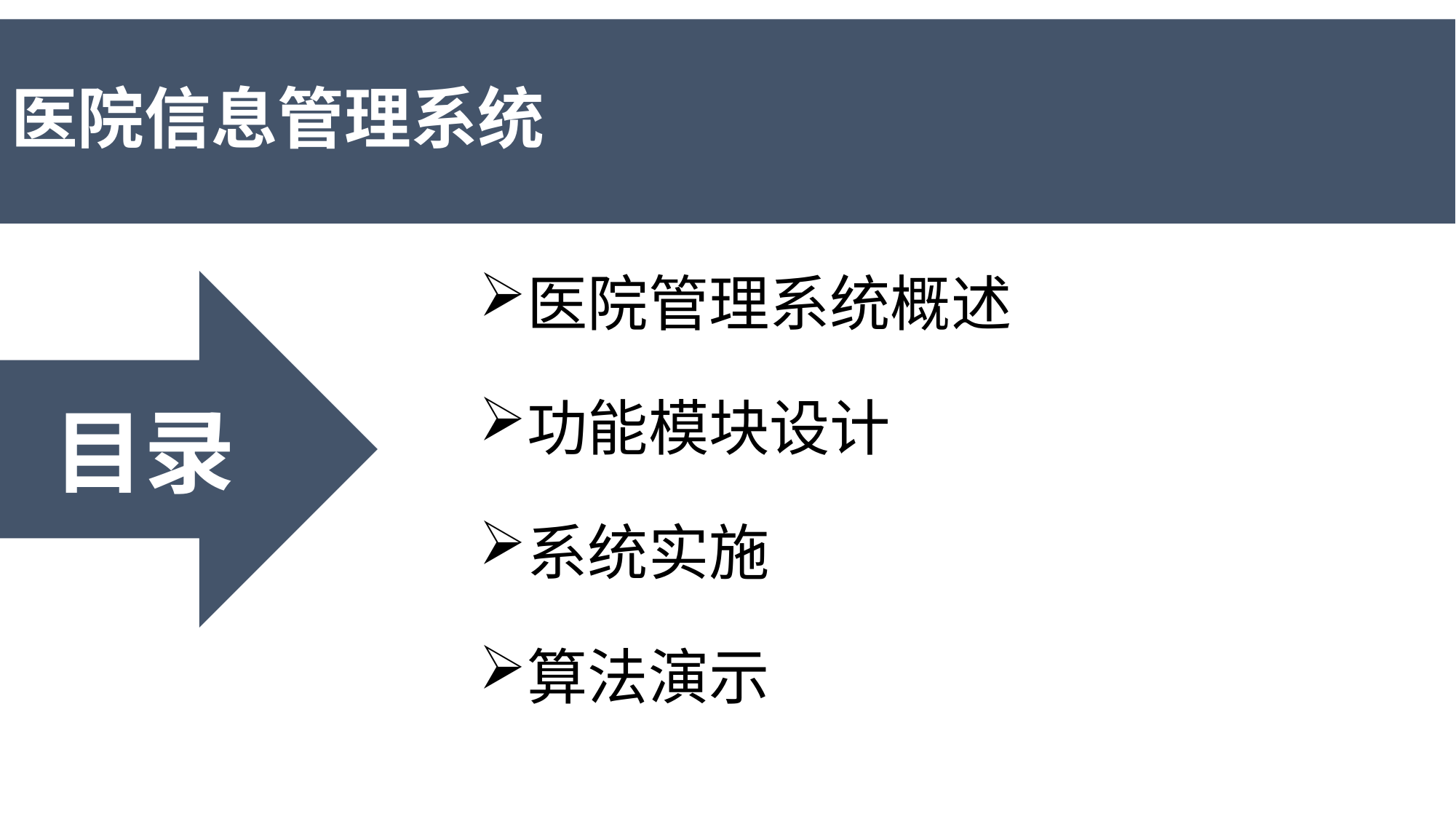

# 医院信息管理系统
医院管理系统概述
功能模块设计
系统实施
算法演示
目录